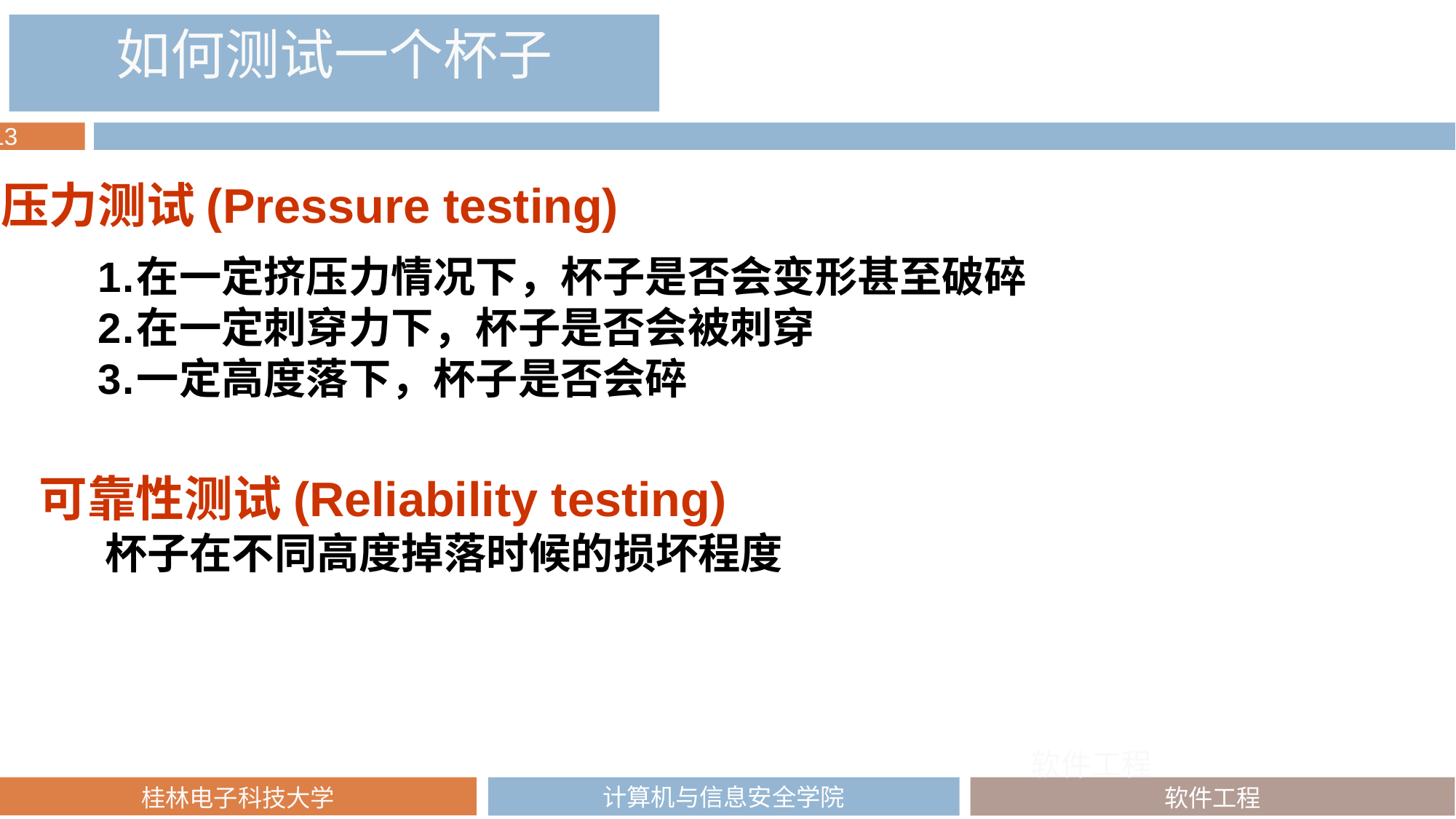

如何测试一个杯子

压力测试(Pressure testing)
在一定挤压力情况下，杯子是否会变形甚至破碎
在一定刺穿力下，杯子是否会被刺穿
一定高度落下，杯子是否会碎
可靠性测试(Reliability testing)
       杯子在不同高度掉落时候的损坏程度
软件工程